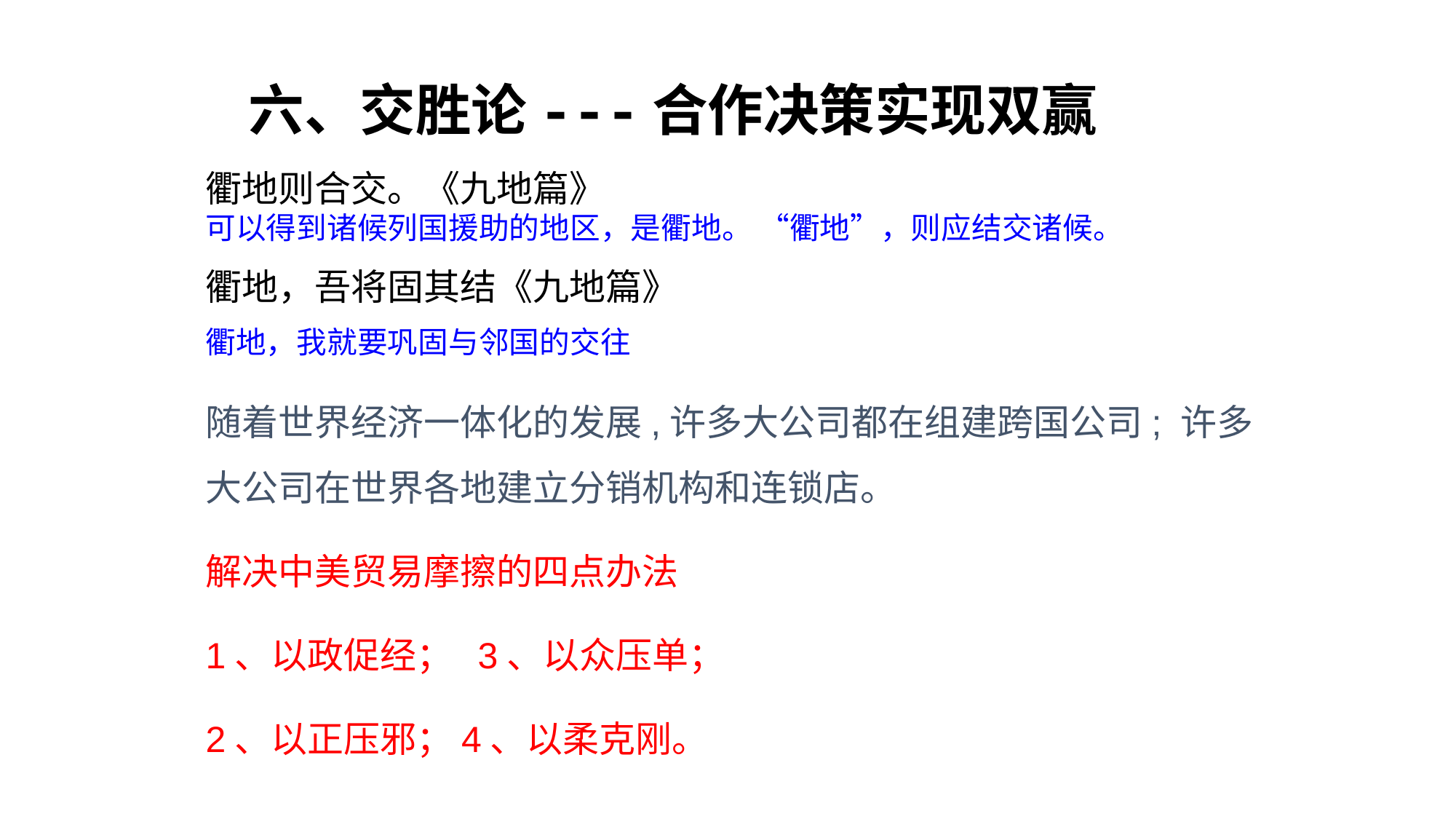

六、交胜论---合作决策实现双赢

衢地则合交。《九地篇》
可以得到诸候列国援助的地区，是衢地。 “衢地”，则应结交诸候。
衢地，吾将固其结《九地篇》
衢地，我就要巩固与邻国的交往
随着世界经济一体化的发展,许多大公司都在组建跨国公司; 许多大公司在世界各地建立分销机构和连锁店。
解决中美贸易摩擦的四点办法
1、以政促经；  3、以众压单；
2、以正压邪；4、以柔克刚。